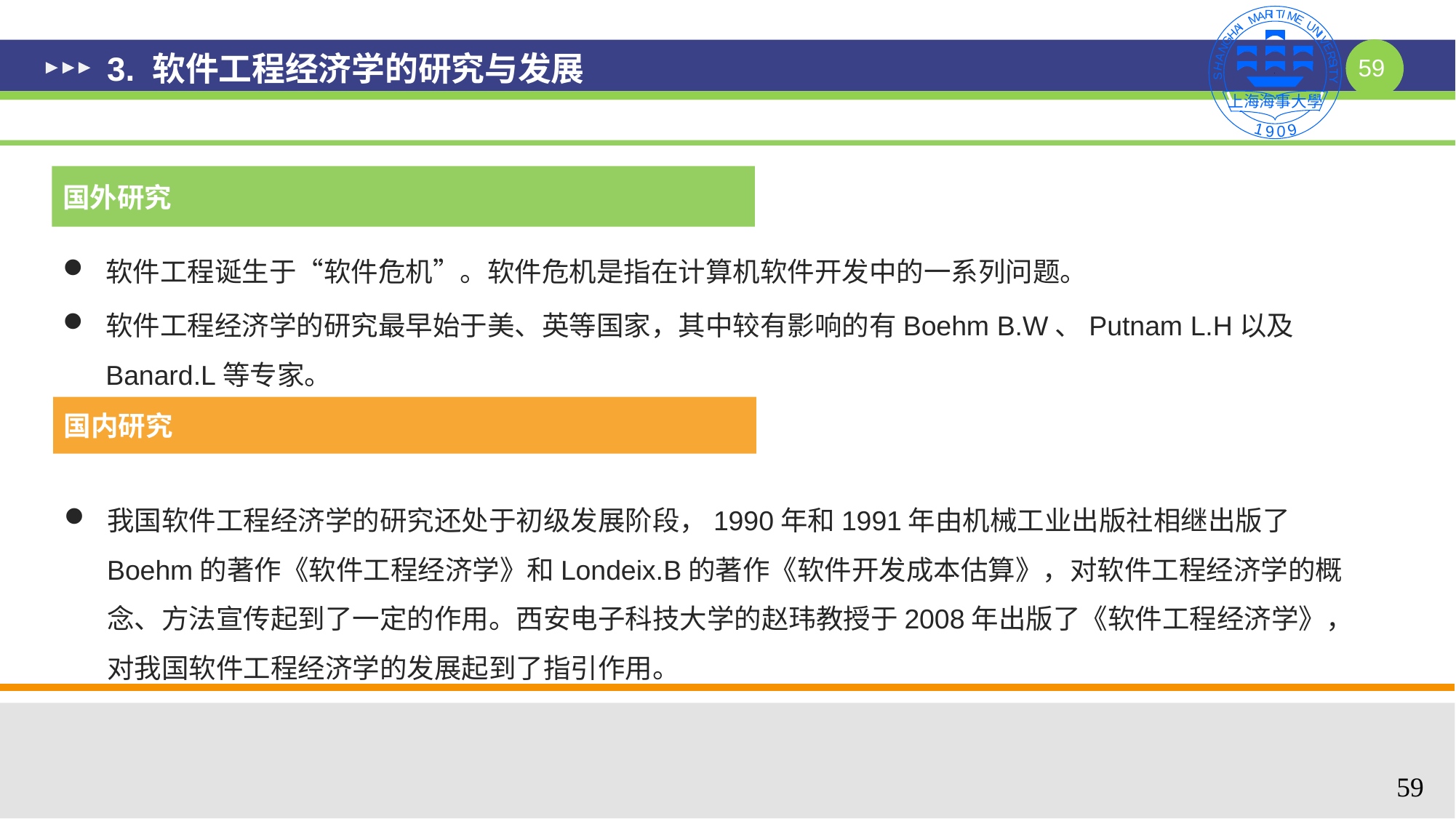

# 3. 软件工程经济学的研究与发展

国外研究
软件工程诞生于“软件危机”。软件危机是指在计算机软件开发中的一系列问题。
软件工程经济学的研究最早始于美、英等国家，其中较有影响的有Boehm B.W、Putnam L.H以及Banard.L等专家。
国内研究
我国软件工程经济学的研究还处于初级发展阶段，1990年和1991年由机械工业出版社相继出版了Boehm的著作《软件工程经济学》和Londeix.B的著作《软件开发成本估算》，对软件工程经济学的概念、方法宣传起到了一定的作用。西安电子科技大学的赵玮教授于2008年出版了《软件工程经济学》，对我国软件工程经济学的发展起到了指引作用。

59
59